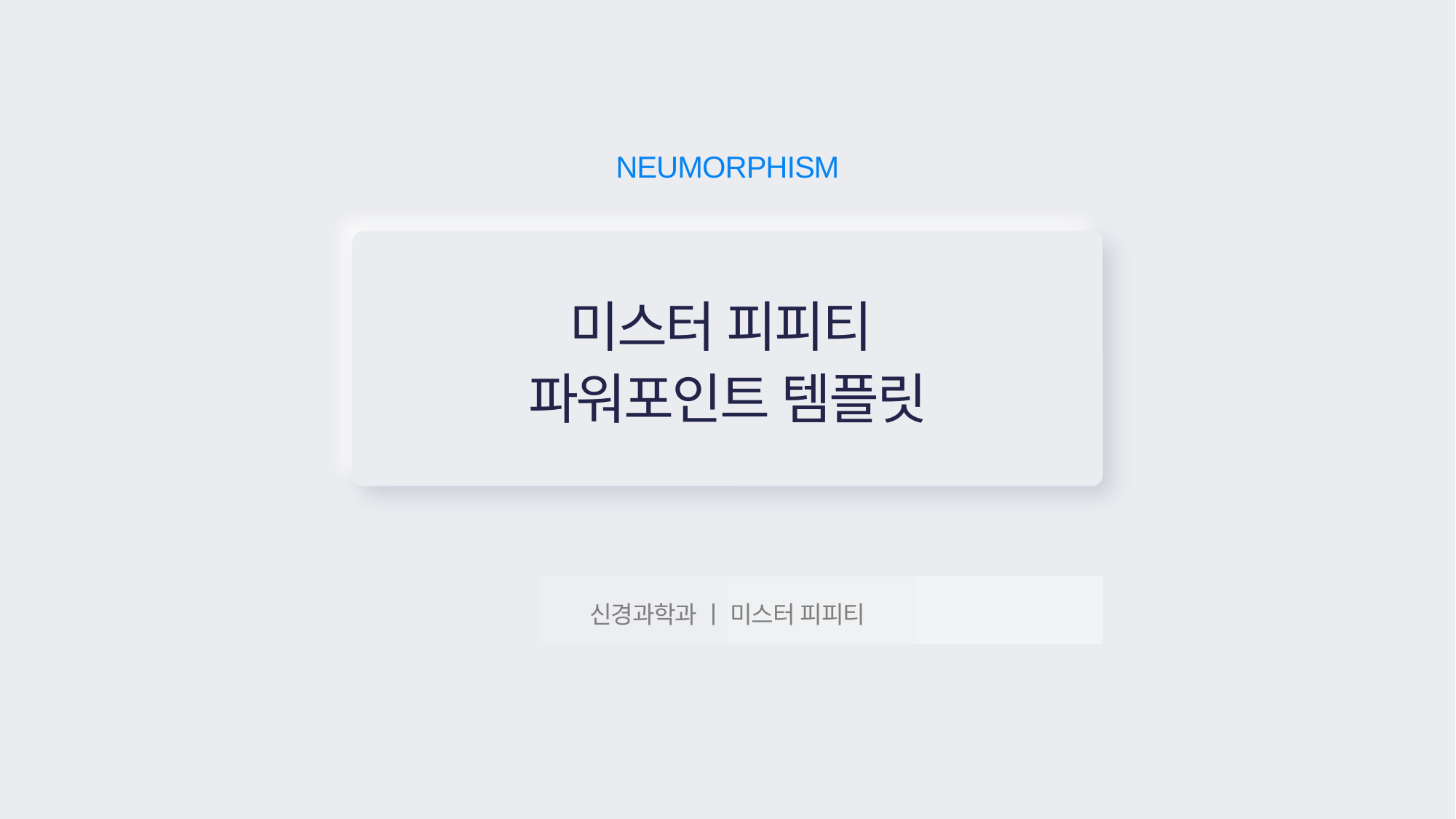

NEUMORPHISM

미스터 피피티
파워포인트 템플릿

신경과학과 ㅣ 미스터 피피티